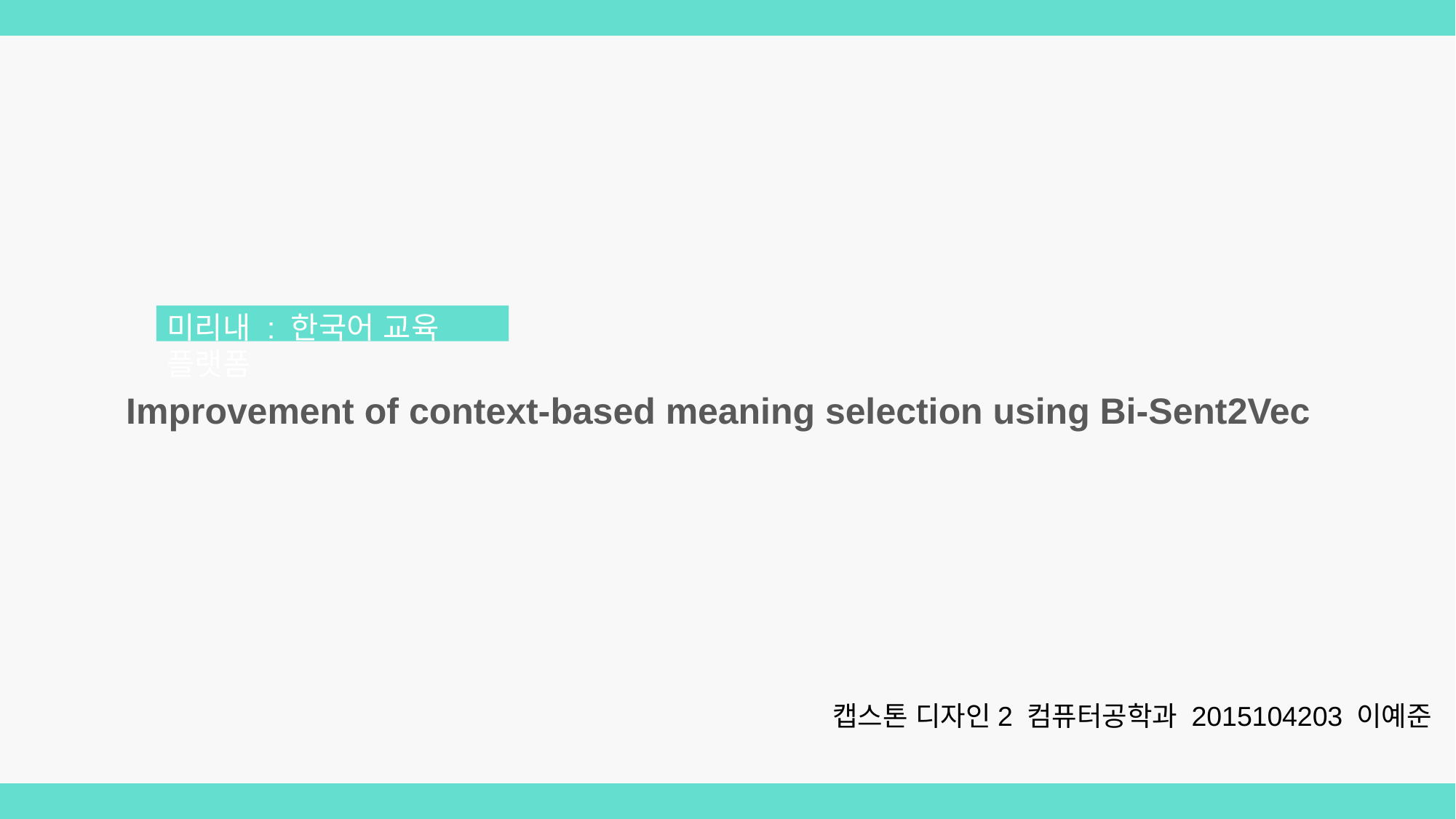

미리내 : 한국어 교육 플랫폼

Improvement of context-based meaning selection using Bi-Sent2Vec
캡스톤 디자인2 컴퓨터공학과 2015104203 이예준